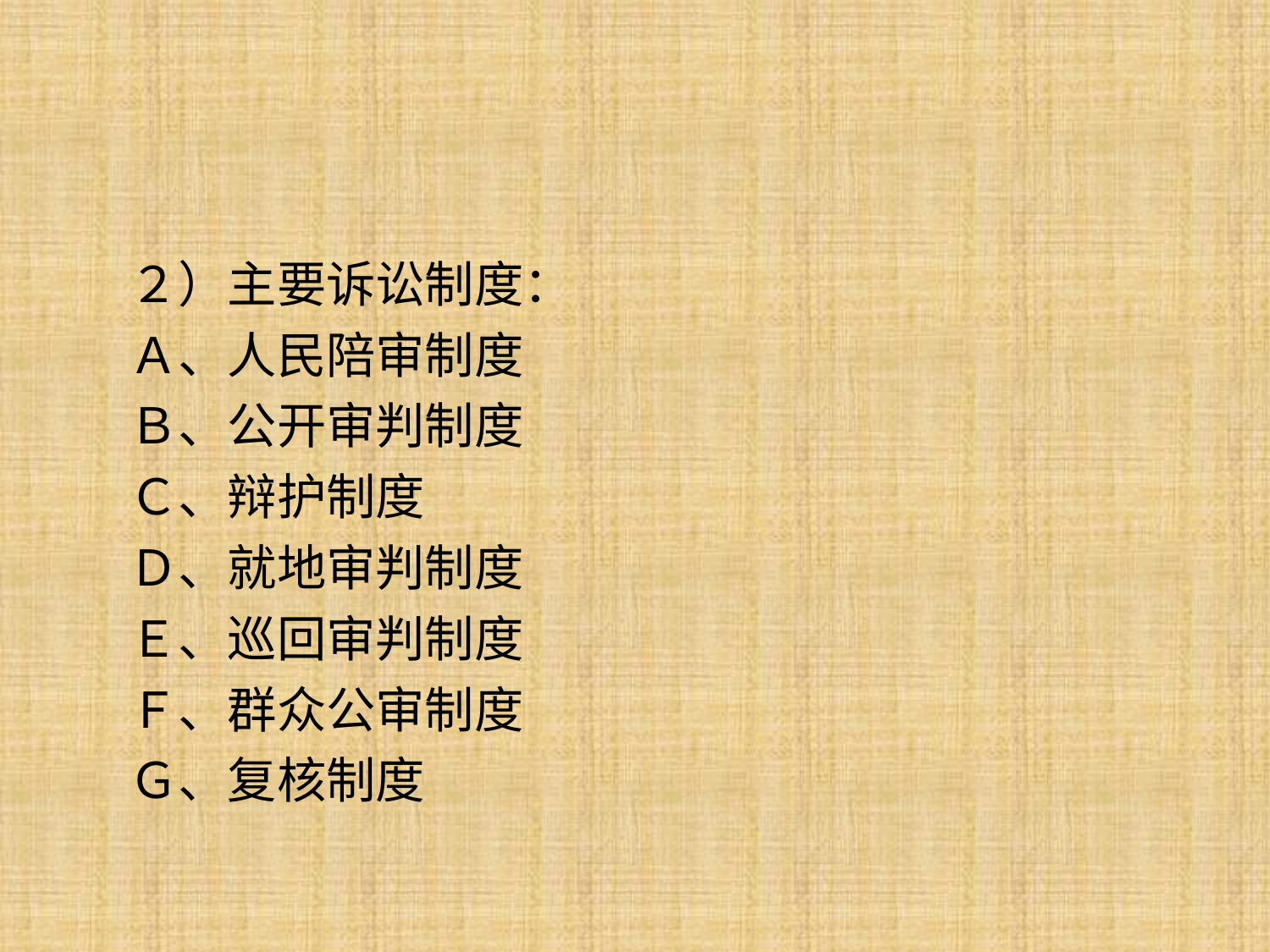

#
２）主要诉讼制度：
Ａ、人民陪审制度
Ｂ、公开审判制度
Ｃ、辩护制度
Ｄ、就地审判制度
Ｅ、巡回审判制度
Ｆ、群众公审制度
Ｇ、复核制度